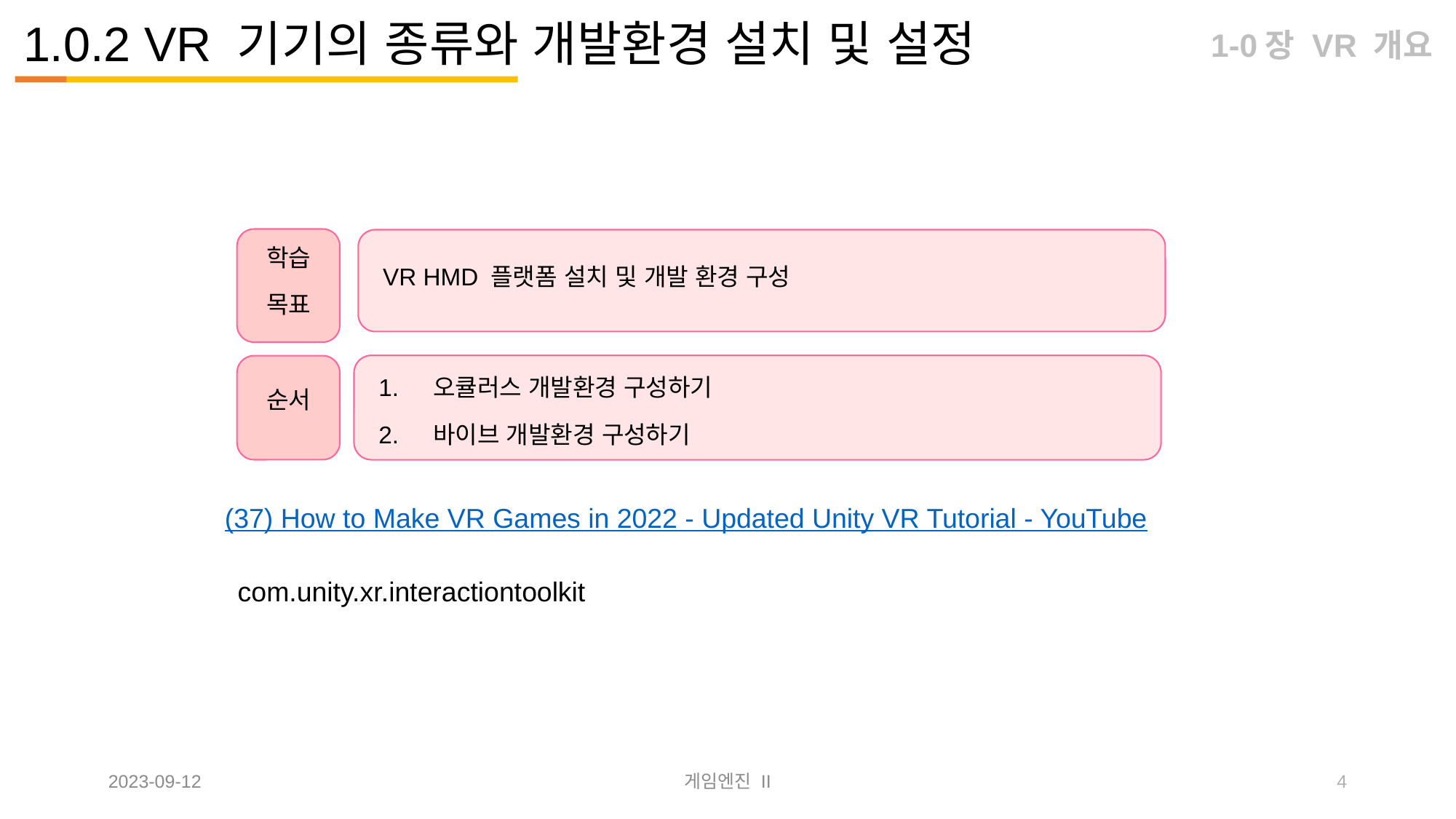

# 1.0.2 VR 기기의 종류와 개발환경 설치 및 설정
1-0장 VR 개요

학습
목표

VR HMD 플랫폼 설치 및 개발 환경 구성

오큘러스 개발환경 구성하기
바이브 개발환경 구성하기

순서
(37) How to Make VR Games in 2022 - Updated Unity VR Tutorial - YouTube
com.unity.xr.interactiontoolkit
2023-09-12
게임엔진 II
4